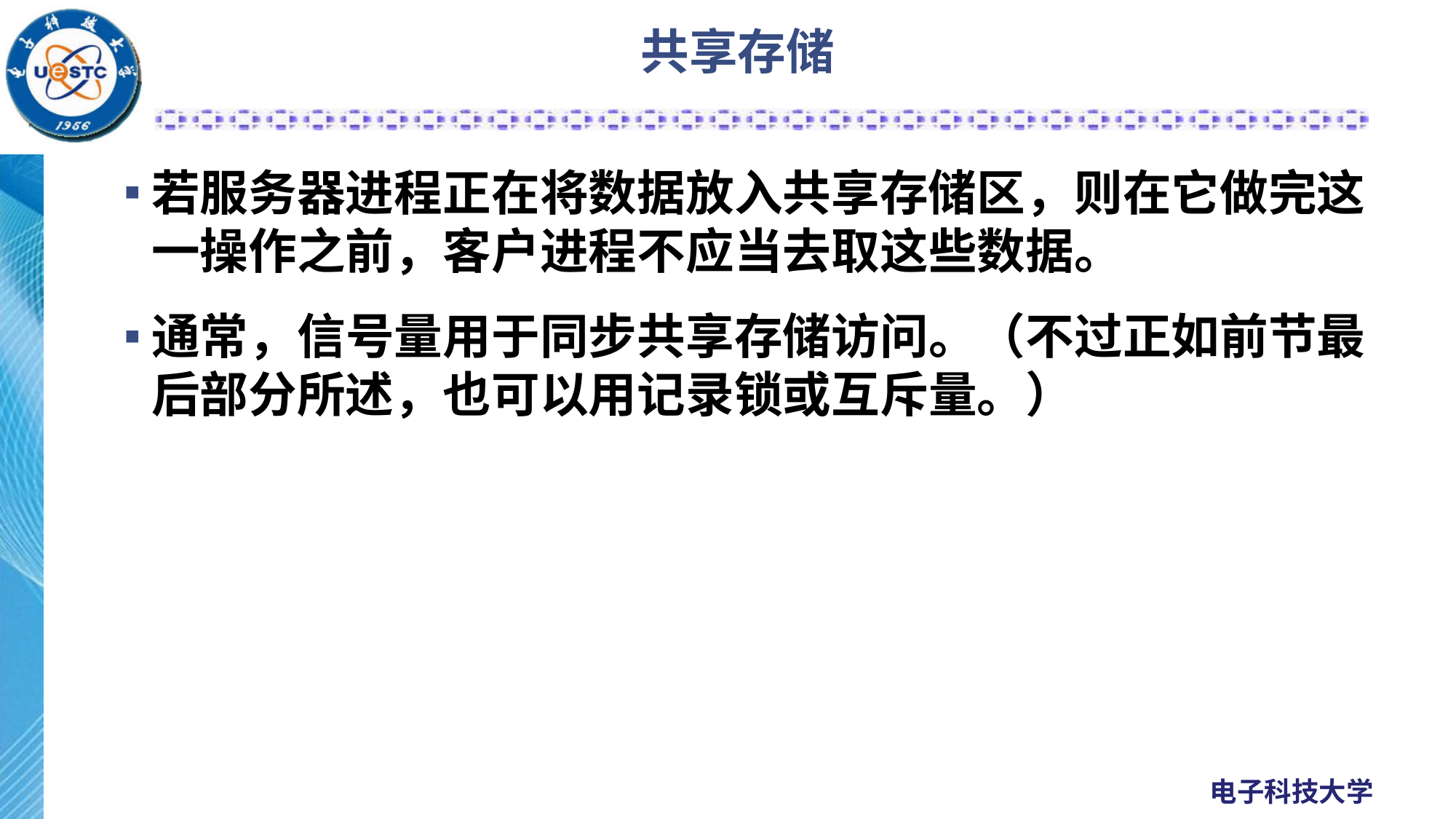

# 共享存储
若服务器进程正在将数据放入共享存储区，则在它做完这一操作之前，客户进程不应当去取这些数据。
通常，信号量用于同步共享存储访问。（不过正如前节最后部分所述，也可以用记录锁或互斥量。）